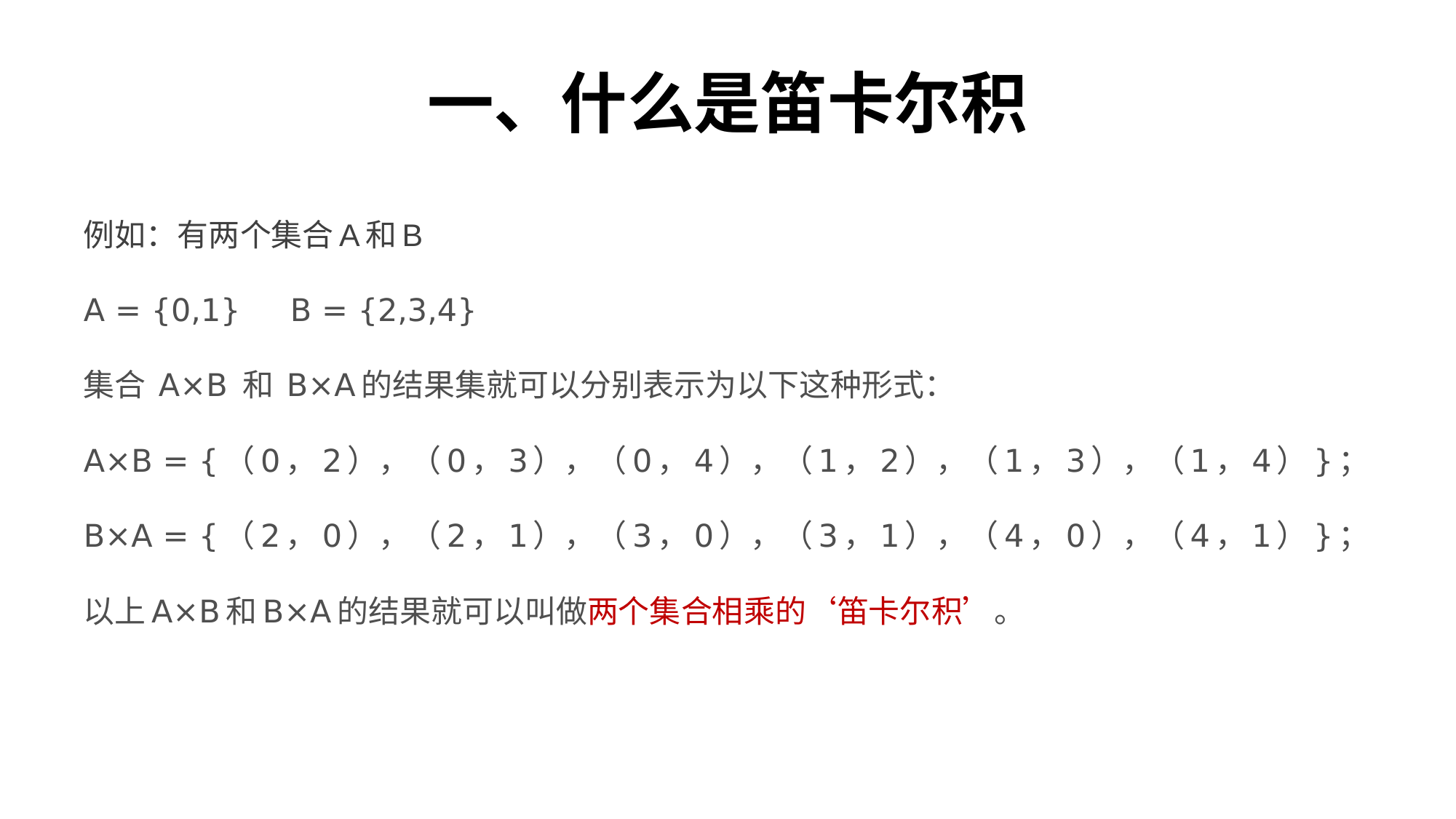

# 一、什么是笛卡尔积
例如：有两个集合A和B
A = {0,1}     B = {2,3,4}
集合 A×B 和 B×A的结果集就可以分别表示为以下这种形式：
A×B = {（0，2），（0，3），（0，4），（1，2），（1，3），（1，4）}；
B×A = {（2，0），（2，1），（3，0），（3，1），（4，0），（4，1）}；
以上A×B和B×A的结果就可以叫做两个集合相乘的‘笛卡尔积’。